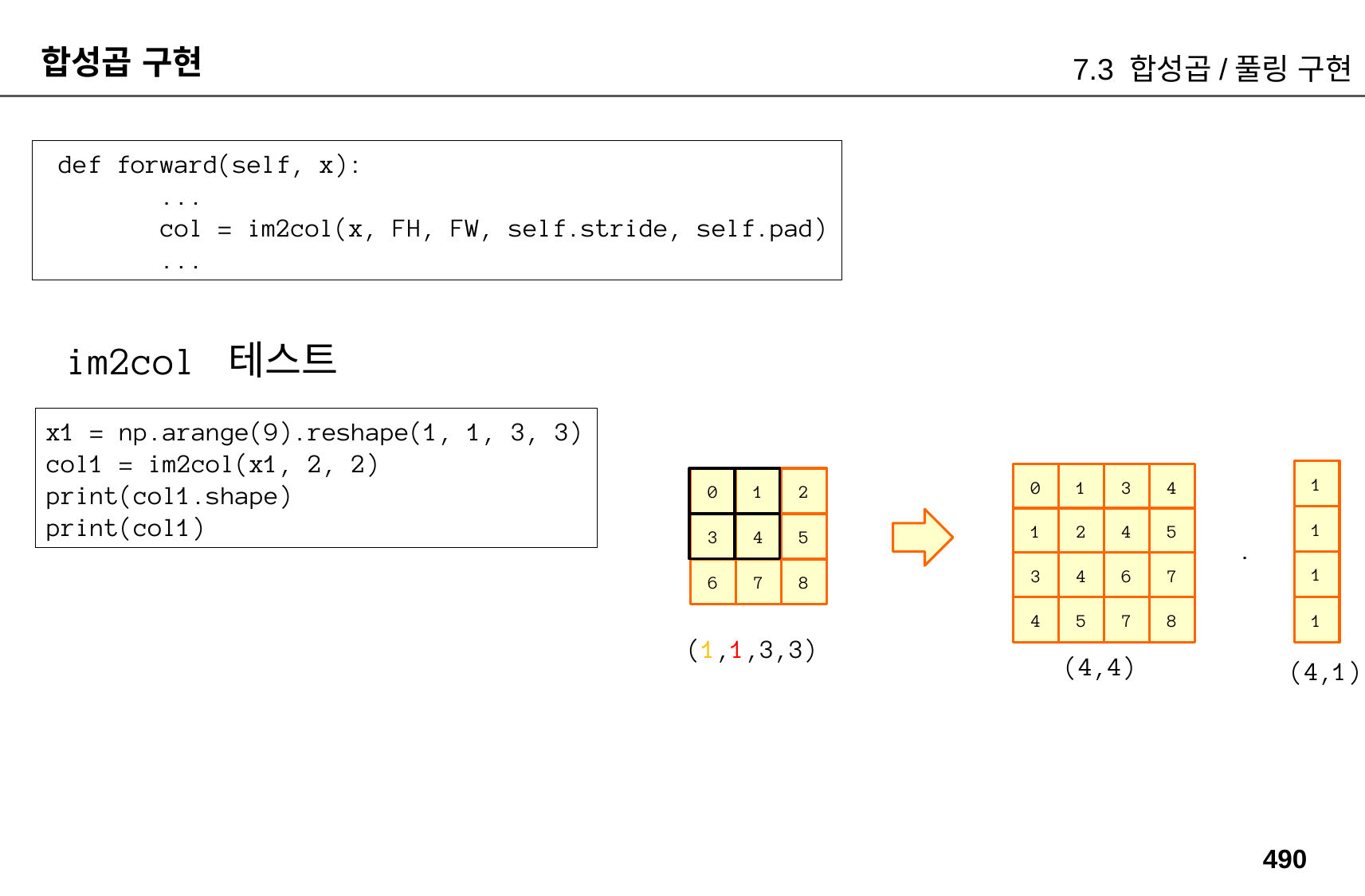

합성곱 구현
7.3 합성곱/풀링 구현
 def forward(self, x):
        ...
        col = im2col(x, FH, FW, self.stride, self.pad)
        ...
im2col 테스트
x1 = np.arange(9).reshape(1, 1, 3, 3)
col1 = im2col(x1, 2, 2)
print(col1.shape)
print(col1)
1
0
1
3
4

0
1
2
1
1
2
4
5

3
4
5
.
1
3
4
6
7
6
7
8
1
4
5
7
8
(1,1,3,3)
(4,4)
(4,1)